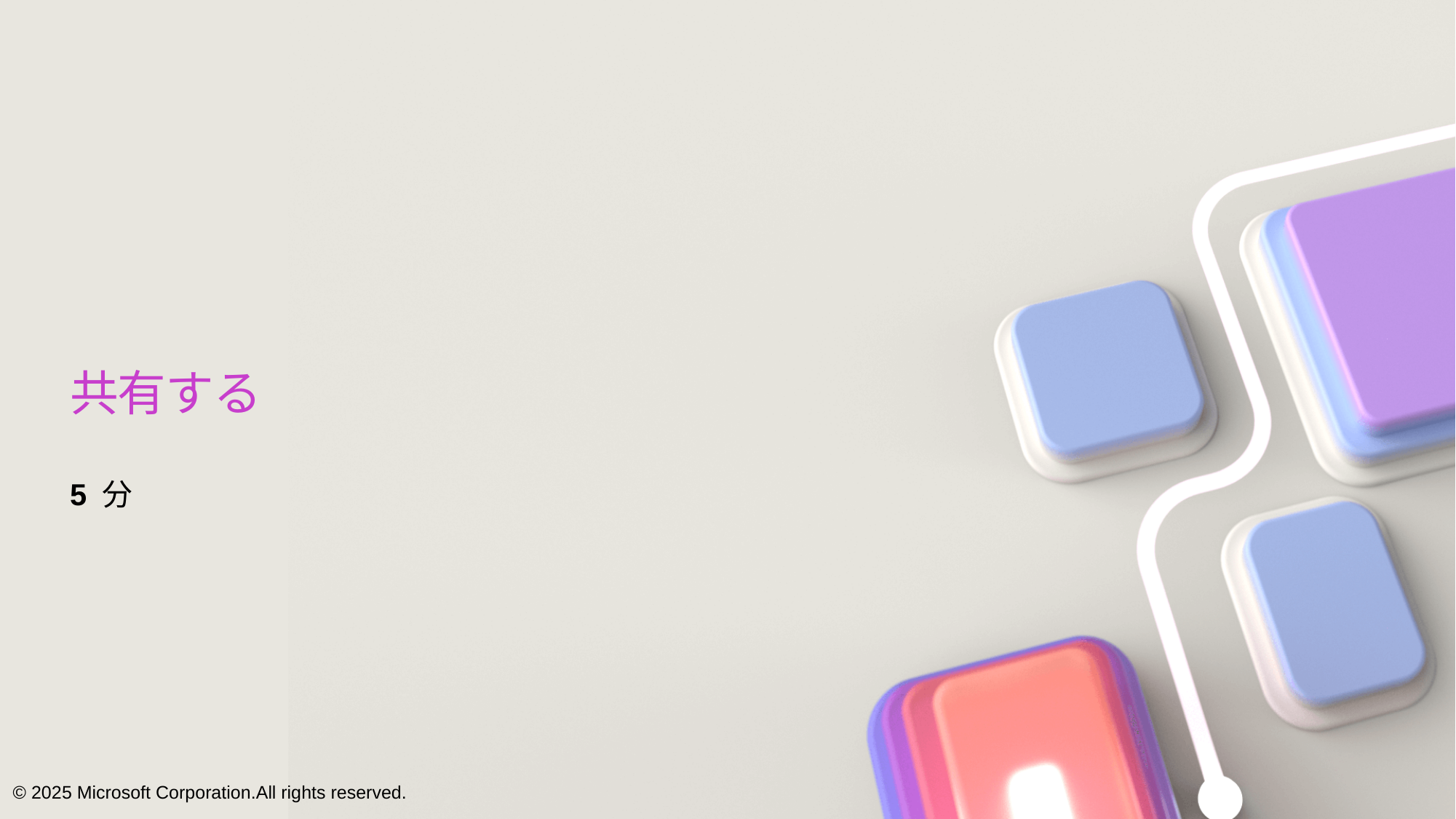

# 共有する
5 分
© 2025 Microsoft Corporation.All rights reserved.